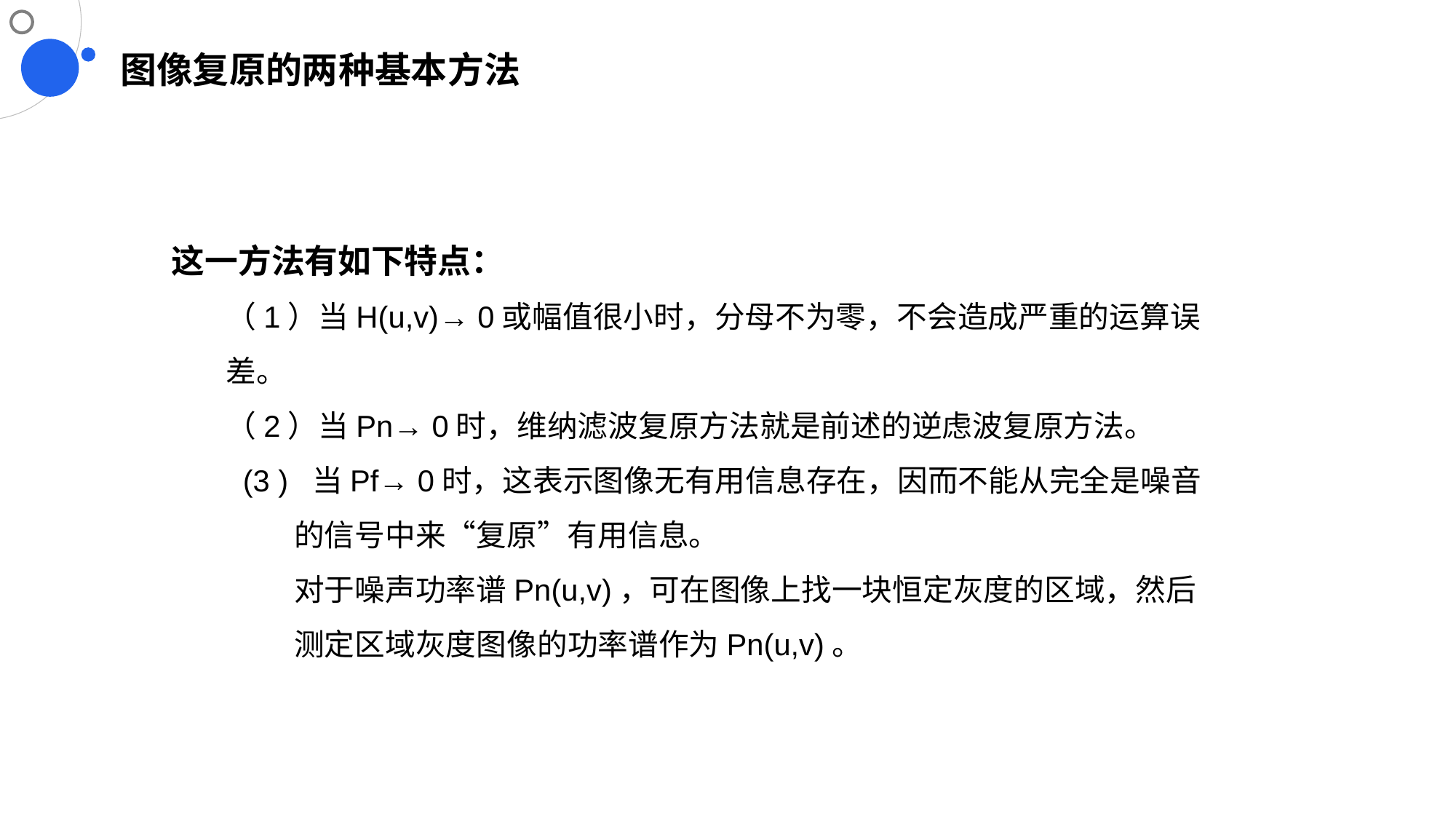

# 图像复原的两种基本方法
这一方法有如下特点：
（1）当H(u,v)→ 0或幅值很小时，分母不为零，不会造成严重的运算误差。
（2）当Pn→ 0时，维纳滤波复原方法就是前述的逆虑波复原方法。
  (3 )  当Pf→ 0时，这表示图像无有用信息存在，因而不能从完全是噪音
         的信号中来“复原”有用信息。
         对于噪声功率谱Pn(u,v)，可在图像上找一块恒定灰度的区域，然后
         测定区域灰度图像的功率谱作为Pn(u,v)。